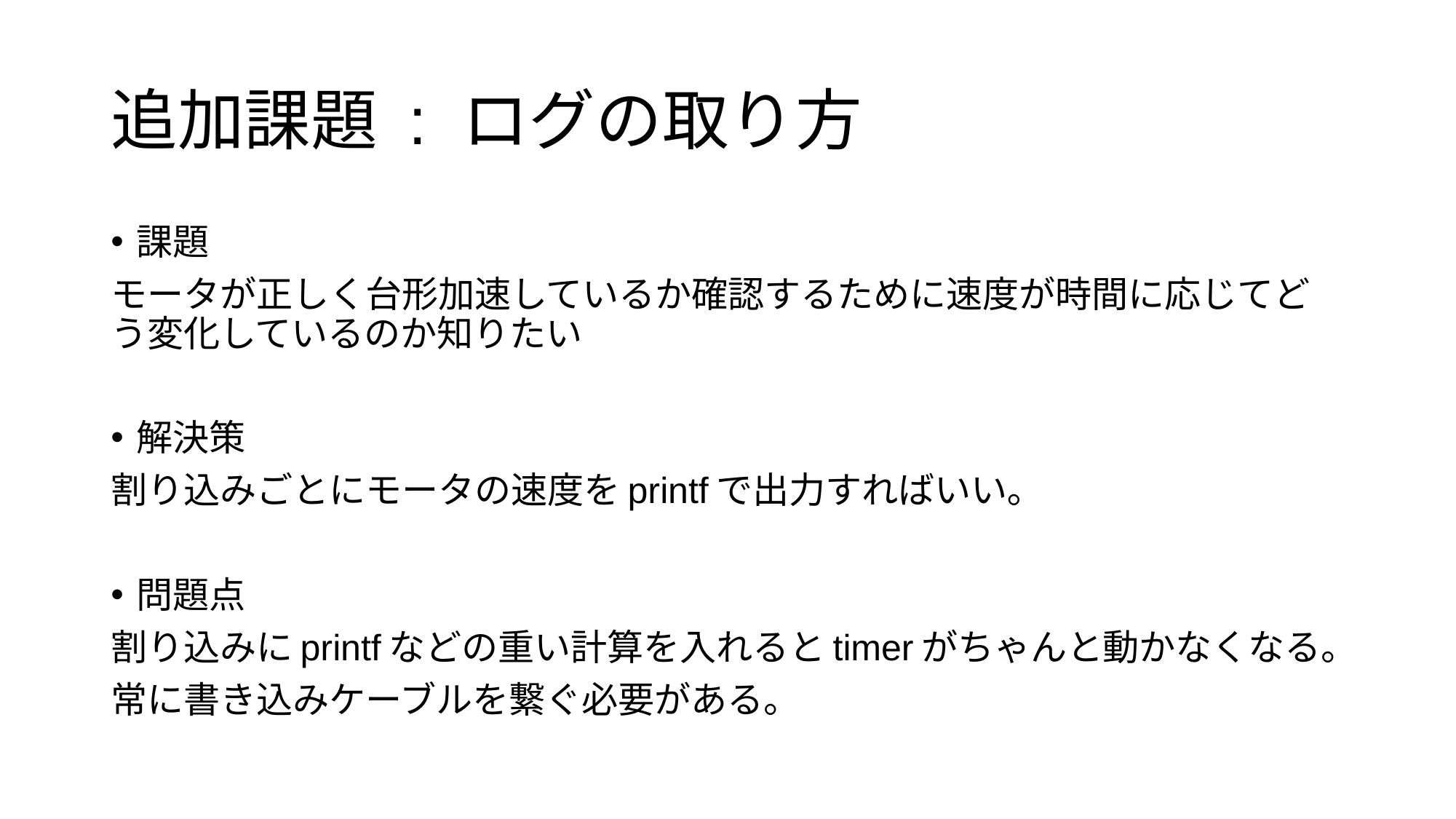

# 追加課題 : ログの取り方
課題
モータが正しく台形加速しているか確認するために速度が時間に応じてどう変化しているのか知りたい

解決策
割り込みごとにモータの速度をprintfで出力すればいい｡

問題点
割り込みにprintfなどの重い計算を入れるとtimerがちゃんと動かなくなる。
常に書き込みケーブルを繋ぐ必要がある。